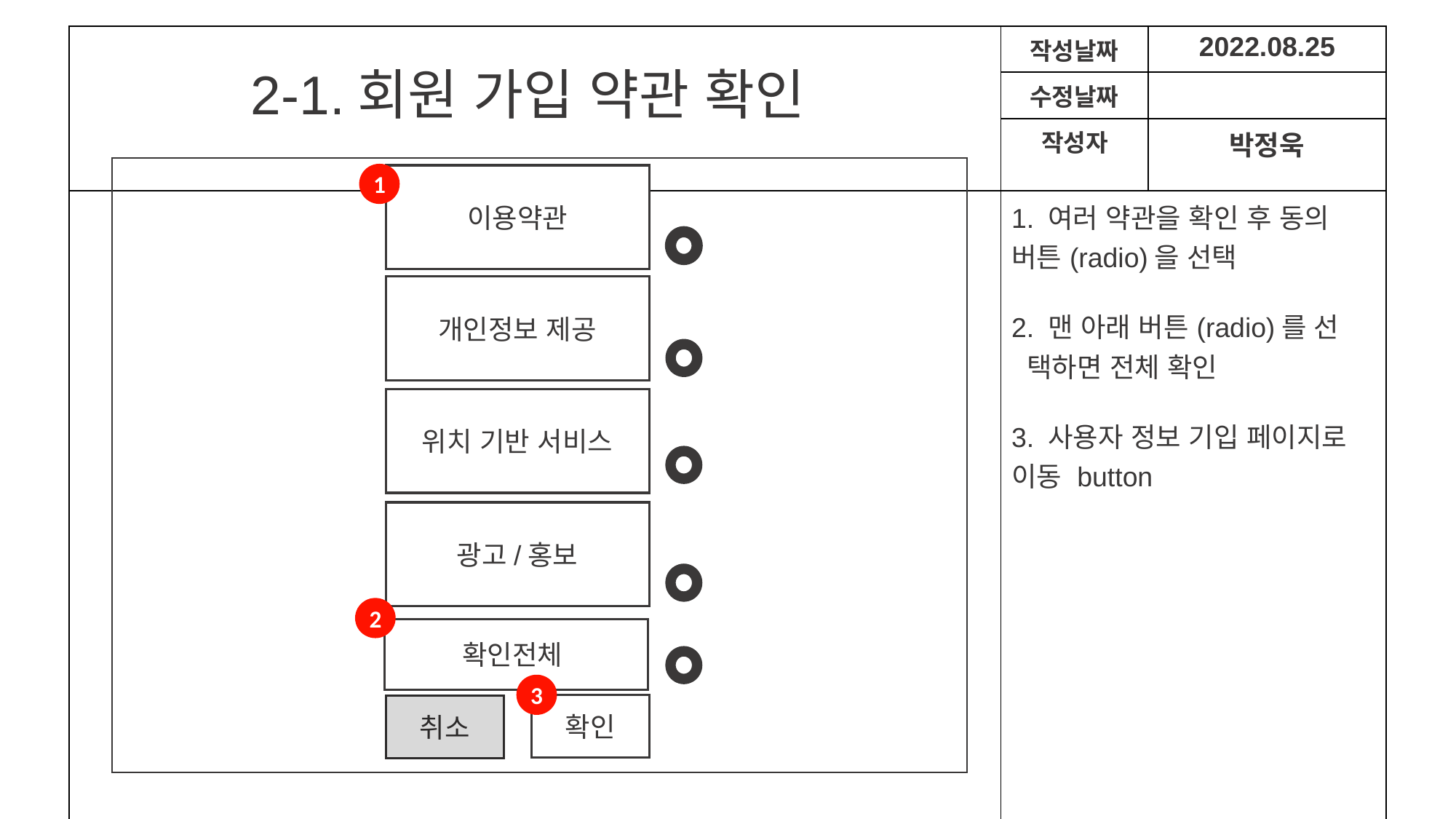

|  | 작성날짜 | 2022.08.25 |
| --- | --- | --- |
|  | 수정날짜 |  |
|  | 작성자 | 박정욱 |
|  | 1. 여러 약관을 확인 후 동의 버튼(radio)을 선택 2. 맨 아래 버튼(radio)를 선 택하면 전체 확인 3. 사용자 정보 기입 페이지로 이동 button |  |

2-1.회원 가입 약관 확인

1
이용약관

개인정보 제공

위치 기반 서비스

광고/홍보

2
확인전체

3
확인
취소